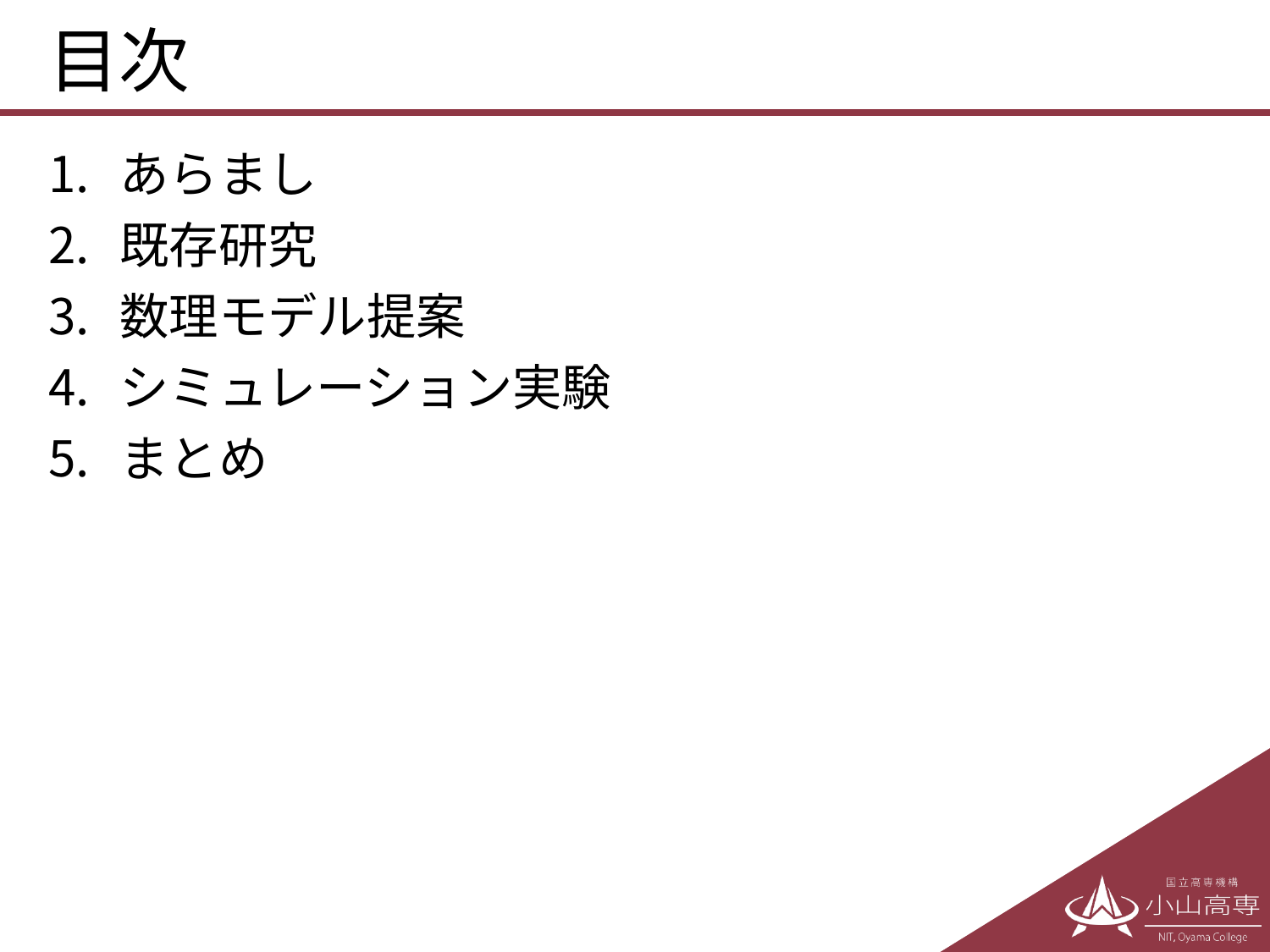

# 目次
あらまし
既存研究
数理モデル提案
シミュレーション実験
まとめ